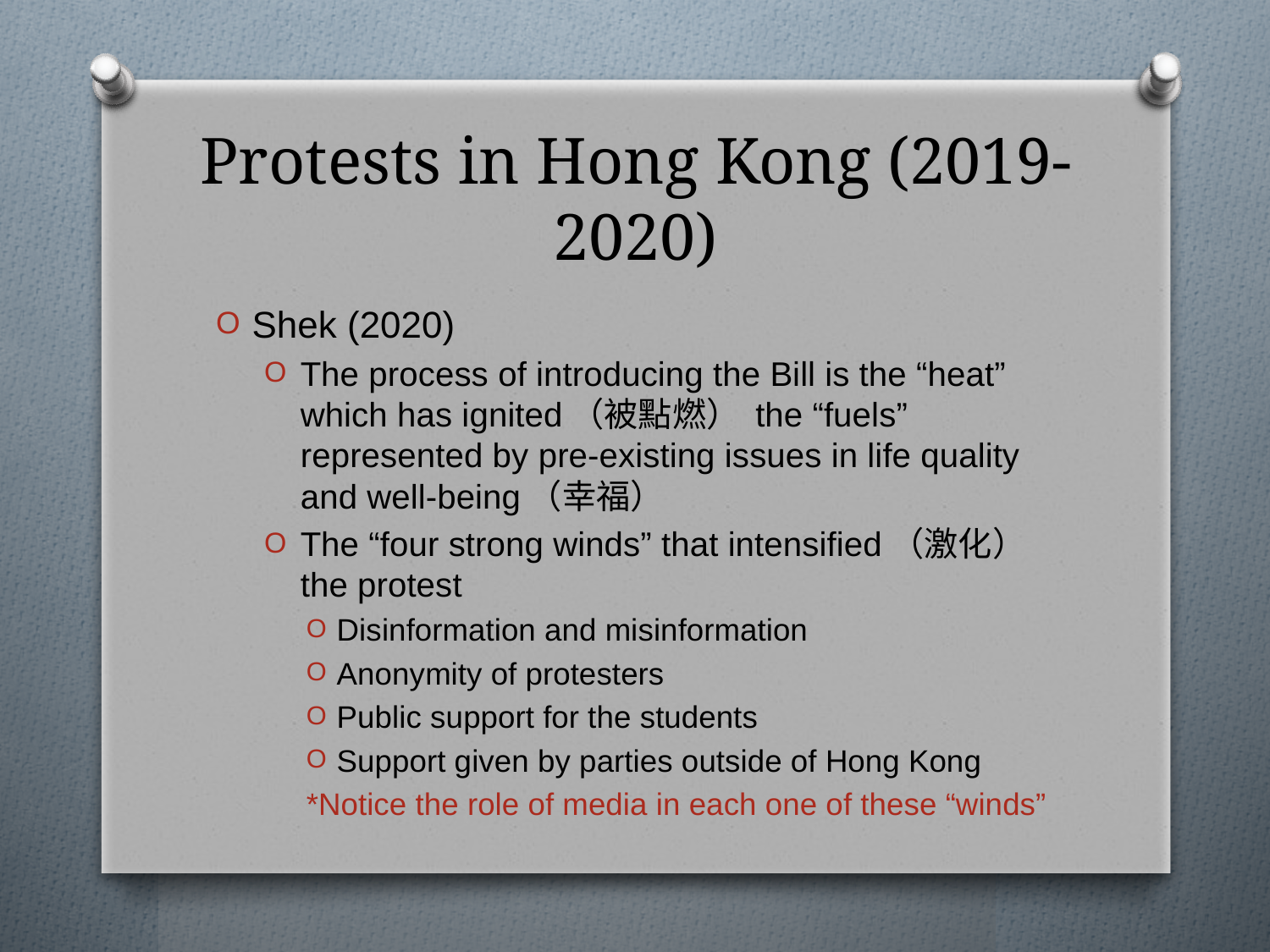

# Protests in Hong Kong (2019-2020)
Shek (2020)
The process of introducing the Bill is the “heat” which has ignited（被點燃） the “fuels” represented by pre-existing issues in life quality and well-being（幸福）
The “four strong winds” that intensified（激化） the protest
Disinformation and misinformation
Anonymity of protesters
Public support for the students
Support given by parties outside of Hong Kong
*Notice the role of media in each one of these “winds”